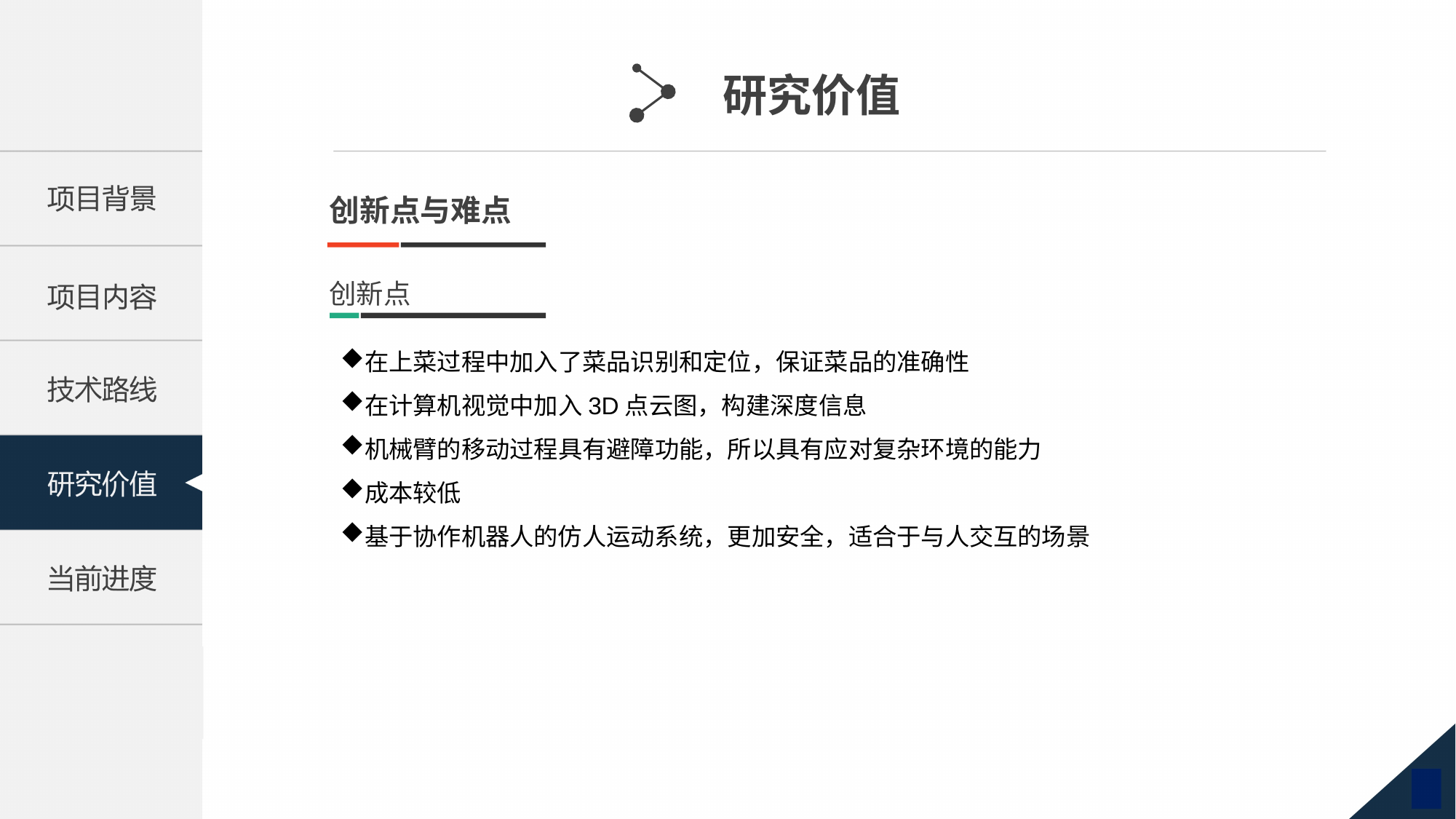

研究价值
创新点与难点

创新点

在上菜过程中加入了菜品识别和定位，保证菜品的准确性

在计算机视觉中加入3D点云图，构建深度信息

机械臂的移动过程具有避障功能，所以具有应对复杂环境的能力

成本较低

基于协作机器人的仿人运动系统，更加安全，适合于与人交互的场景